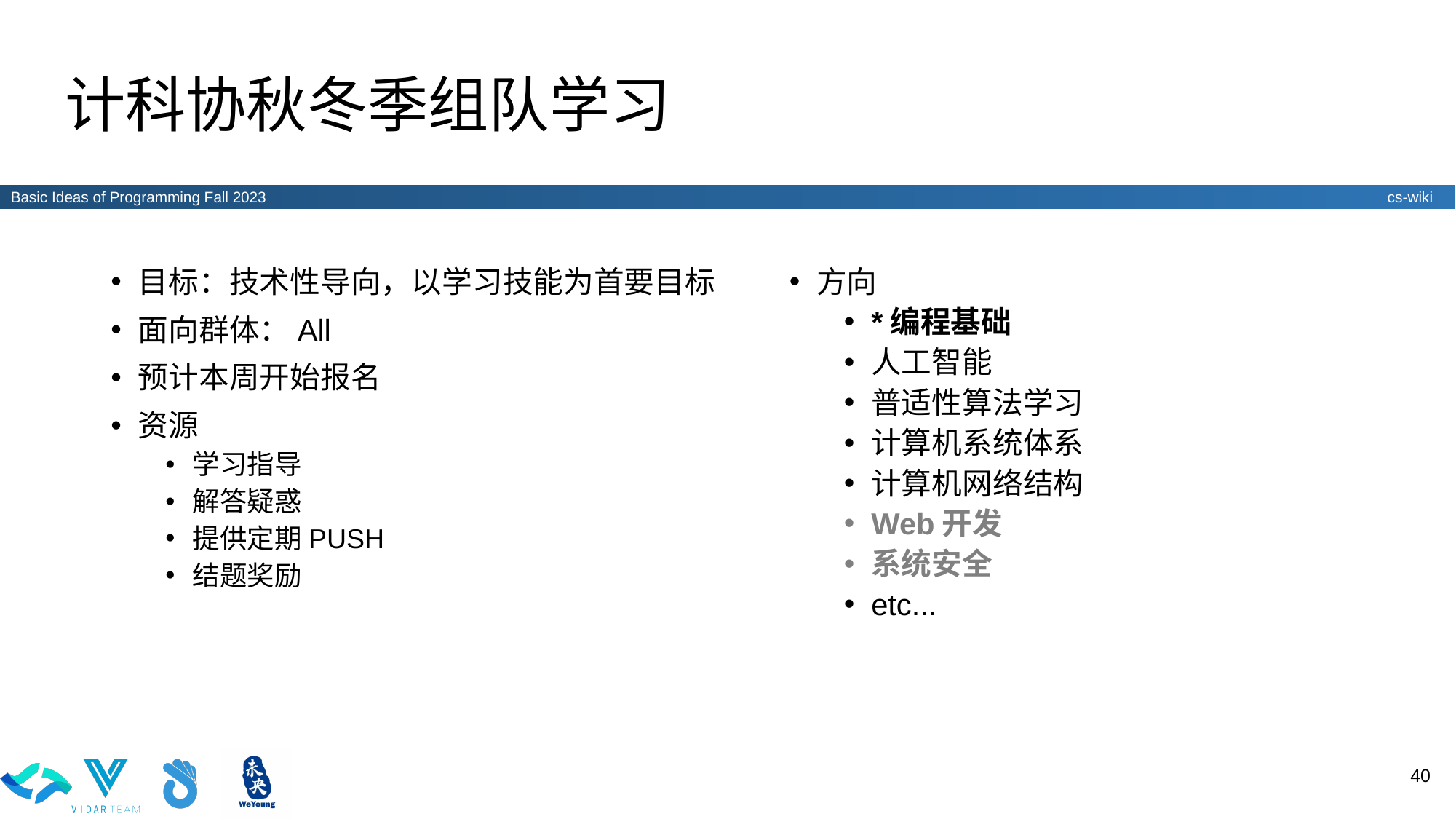

# 计科协秋冬季组队学习
目标：技术性导向，以学习技能为首要目标
面向群体：All
预计本周开始报名
资源
学习指导
解答疑惑
提供定期PUSH
结题奖励

方向
*编程基础
人工智能
普适性算法学习
计算机系统体系
计算机网络结构
Web开发
系统安全
etc...